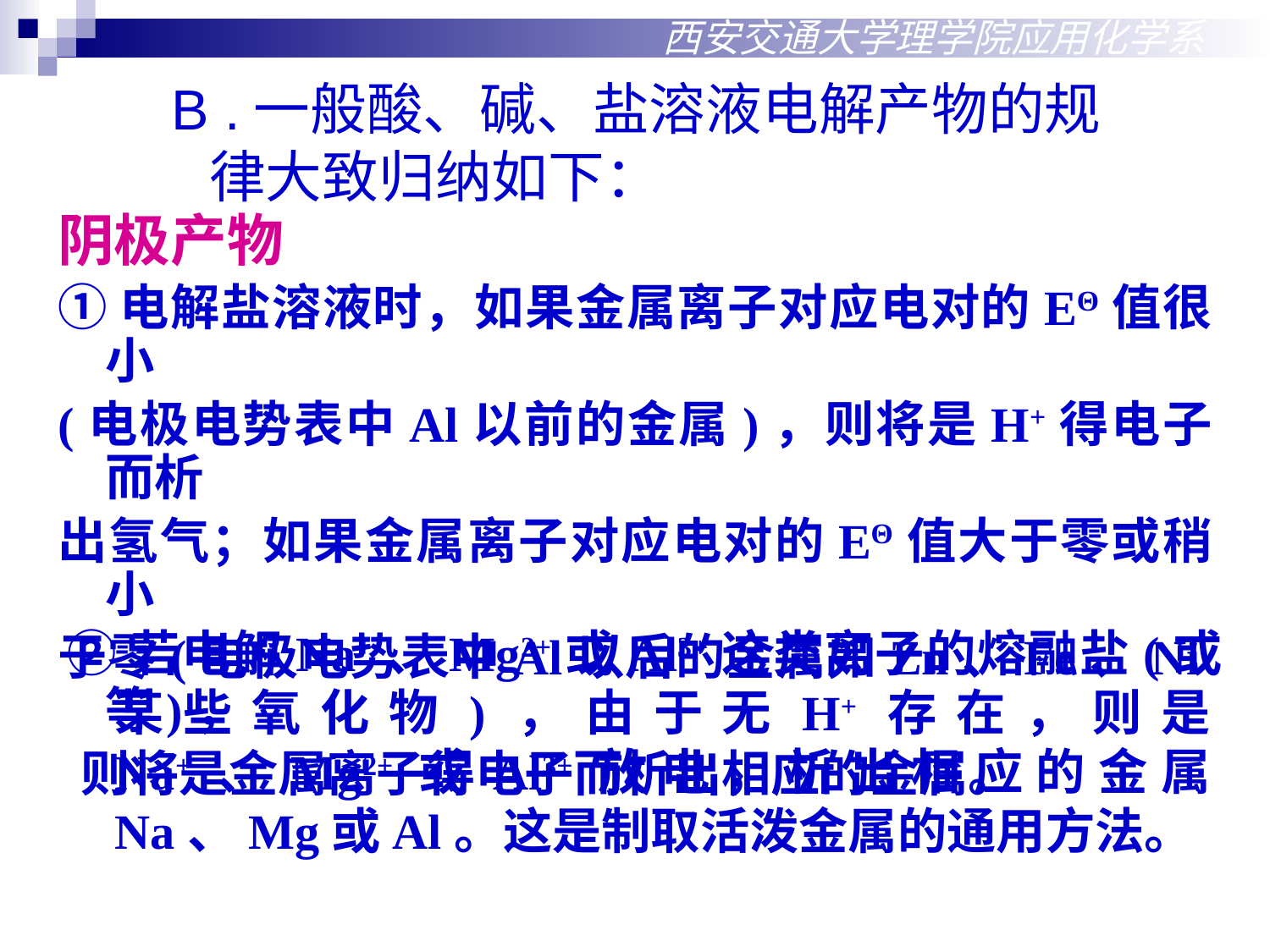

西安交通大学理学院应用化学系
B .一般酸、碱、盐溶液电解产物的规
   律大致归纳如下：
阴极产物
①电解盐溶液时，如果金属离子对应电对的EΘ值很小
(电极电势表中Al以前的金属)，则将是H+得电子而析
出氢气；如果金属离子对应电对的EΘ值大于零或稍小
于零(电极电势表中Al以后的金属如Zn、Fe、Ni等)，
 则将是金属离子得电子而析出相应的金属。
②若电解Na+、Mg2+或Al3+这类离子的熔融盐(或某些氧化物)，由于无H+存在，则是Na+、Mg2+或Al3+放电，析出相应的金属Na、Mg或Al。这是制取活泼金属的通用方法。